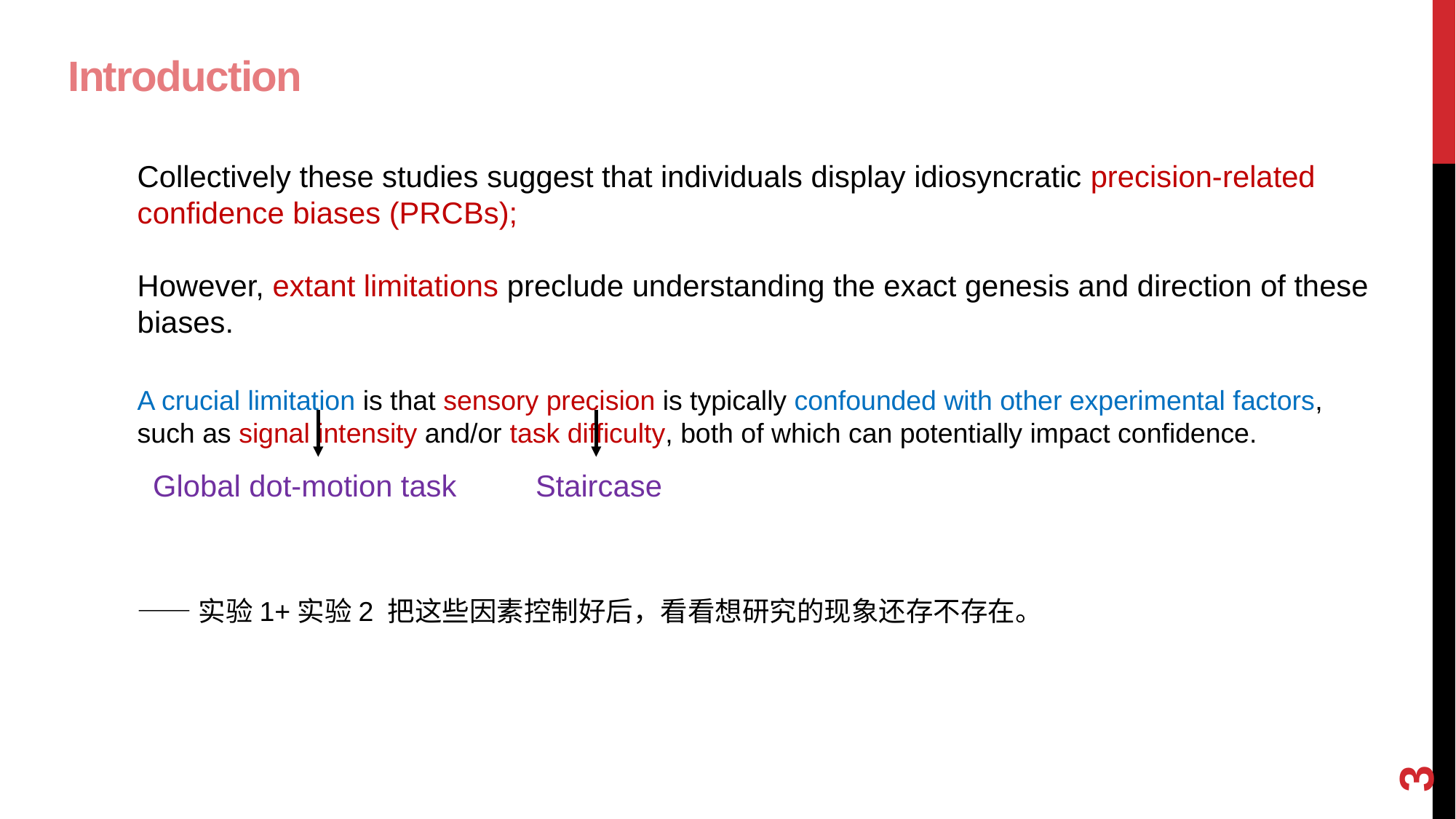

# Introduction
Collectively these studies suggest that individuals display idiosyncratic precision-related confidence biases (PRCBs);

However, extant limitations preclude understanding the exact genesis and direction of these biases.

A crucial limitation is that sensory precision is typically confounded with other experimental factors, such as signal intensity and/or task difficulty, both of which can potentially impact confidence.

——实验1+实验2 把这些因素控制好后，看看想研究的现象还存不存在。

Global dot-motion task

Staircase

3